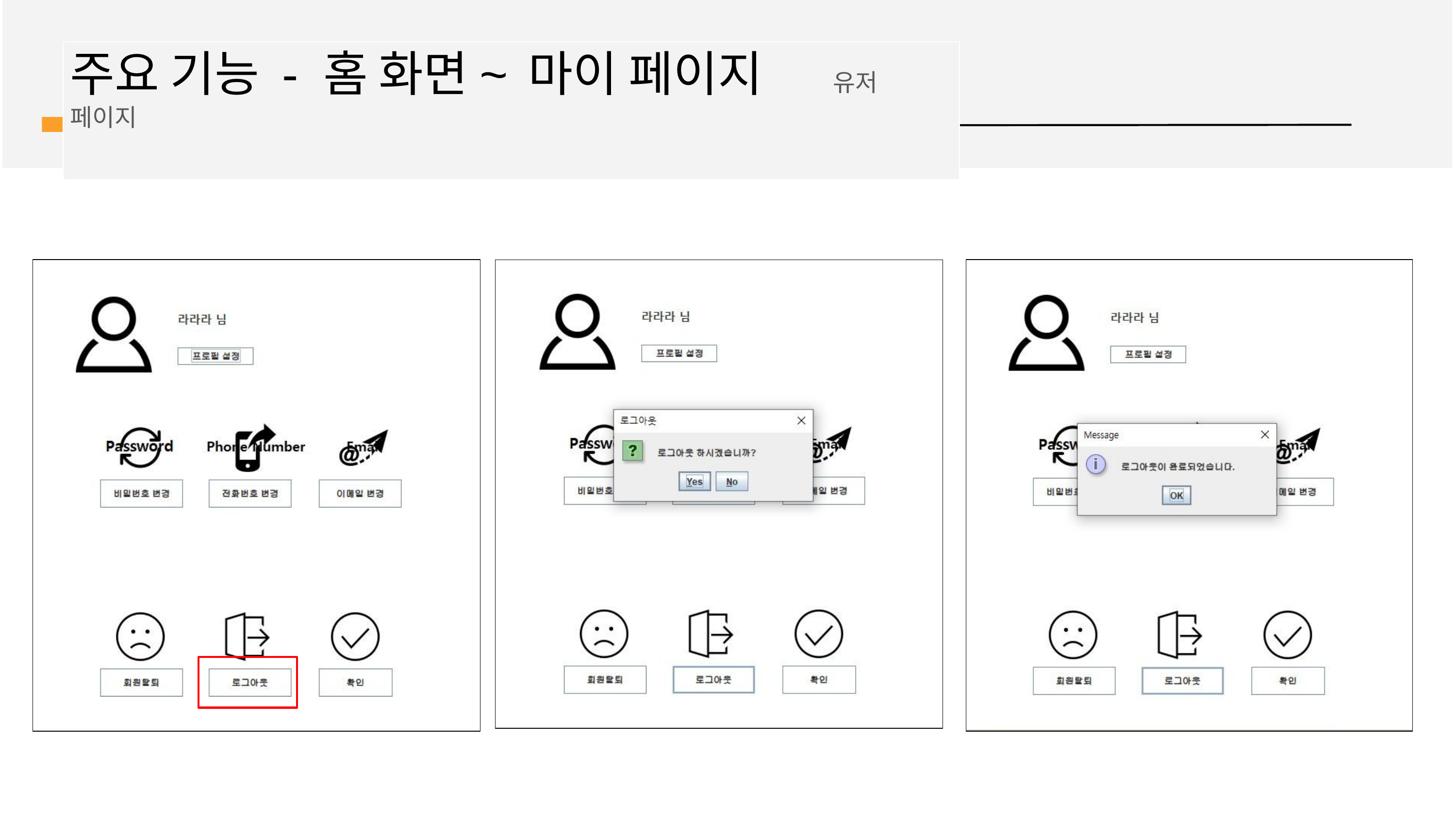

# 주요 기능 - 홈 화면~	마이 페이지	유저
페이지